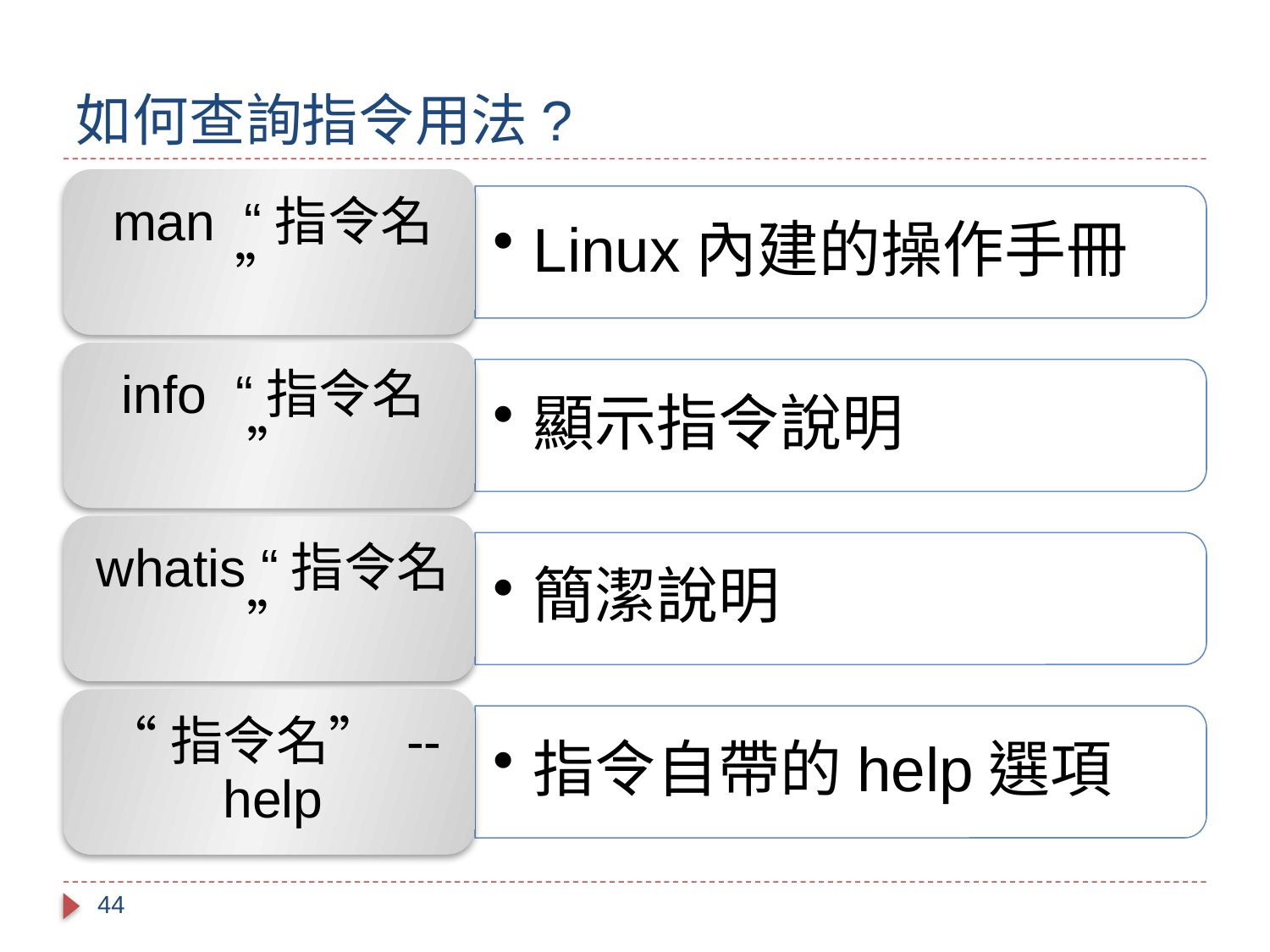

# 如何查詢指令用法?
Linux內建的操作手冊
man  “指令名”
顯示指令說明
info  “指令名”
簡潔說明
whatis “指令名”
指令自帶的help選項
“指令名” --help
44